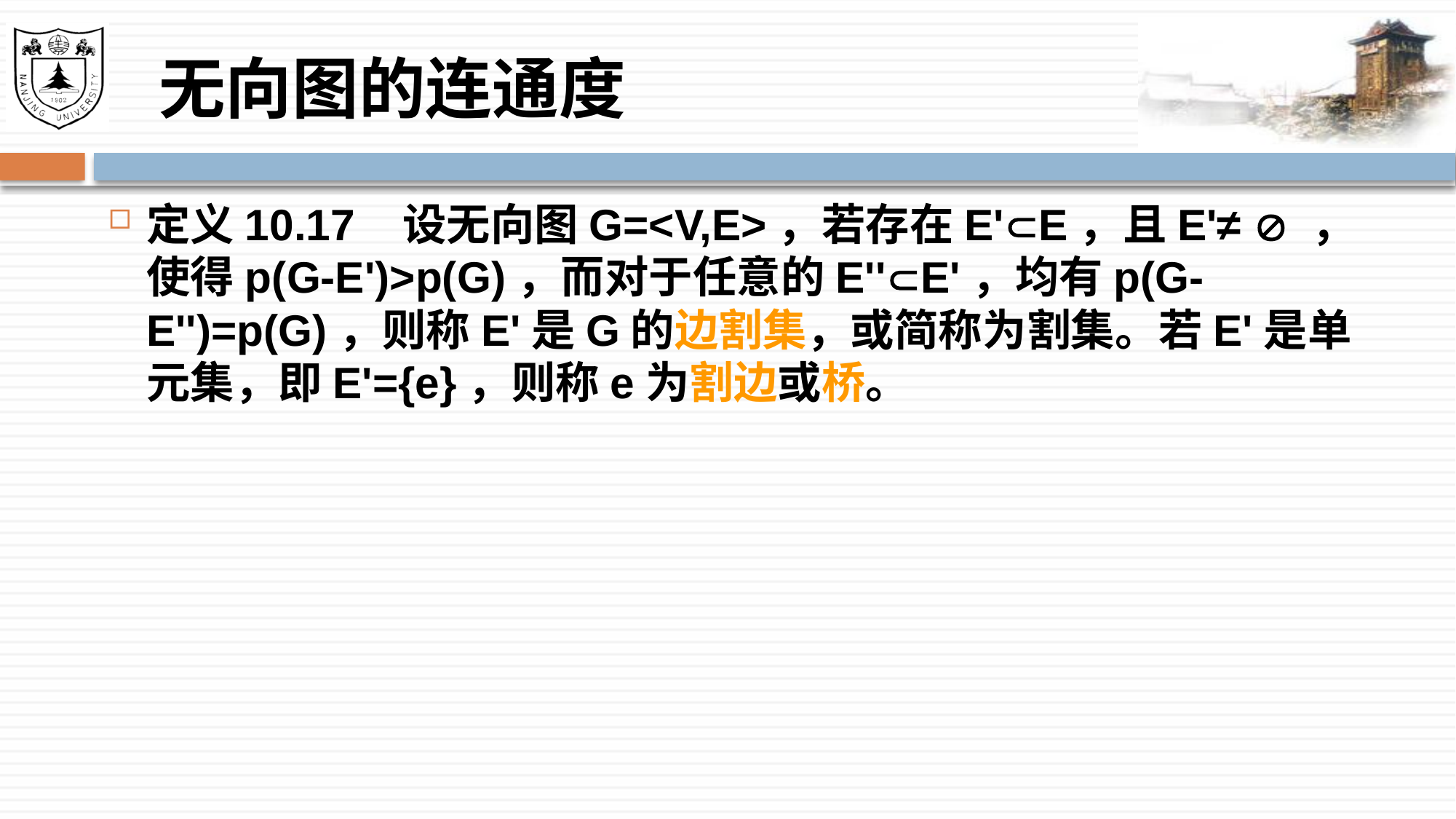

# 无向图的连通度
定义10.17   设无向图G=<V,E>，若存在E'⊂E，且E'≠ ∅ ，使得p(G-E')>p(G)，而对于任意的E''⊂E'，均有p(G-E'')=p(G)，则称E'是G的边割集，或简称为割集。若E'是单元集，即E'={e}，则称e为割边或桥。